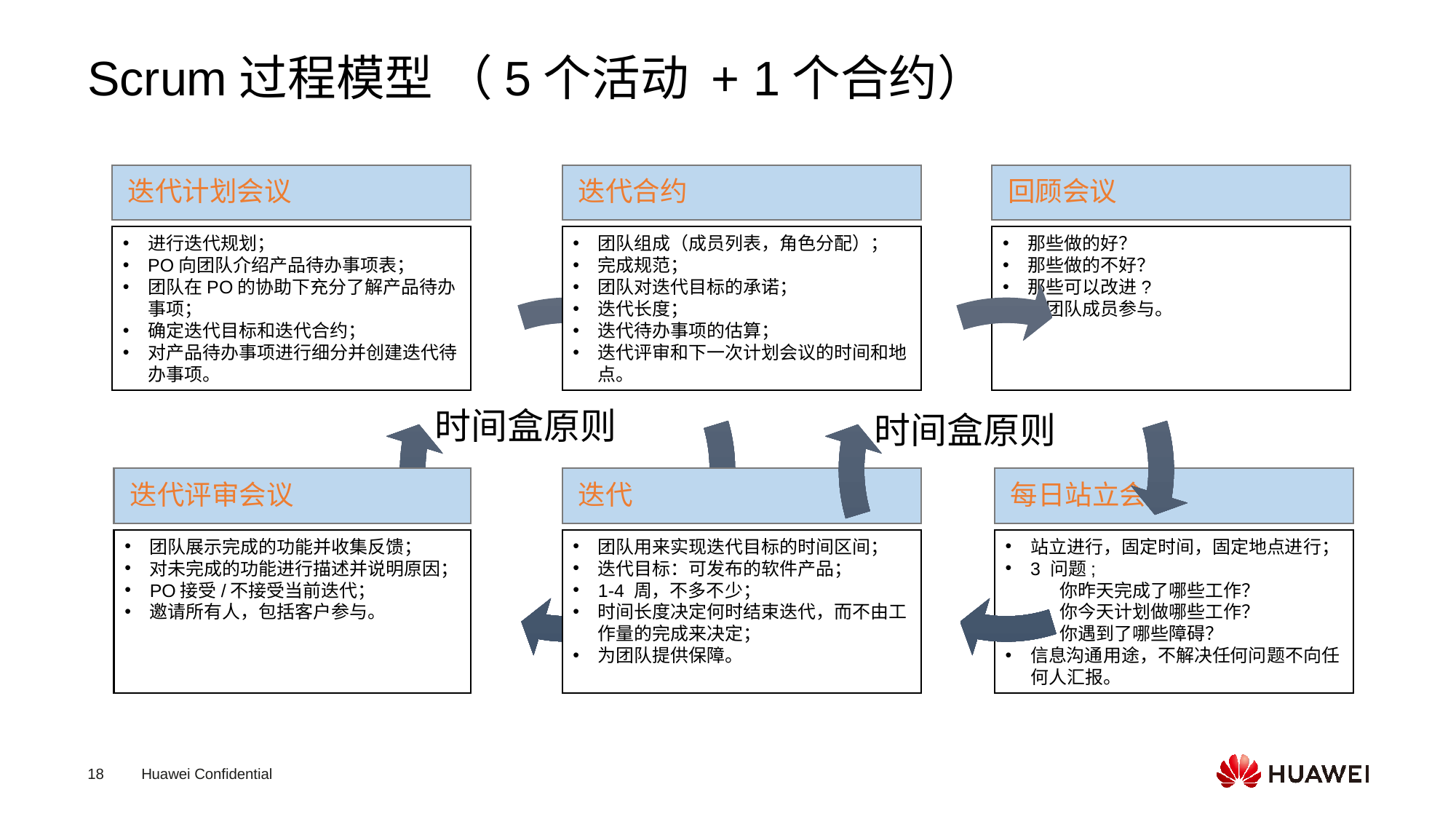

# Scrum过程模型 （5个活动 + 1个合约）
迭代计划会议
迭代合约
回顾会议
进行迭代规划；
PO向团队介绍产品待办事项表；
团队在PO的协助下充分了解产品待办事项；
确定迭代目标和迭代合约；
对产品待办事项进行细分并创建迭代待办事项。
团队组成（成员列表，角色分配）；
完成规范；
团队对迭代目标的承诺；
迭代长度；
迭代待办事项的估算；
迭代评审和下一次计划会议的时间和地点。
那些做的好？
那些做的不好？
那些可以改进?
仅团队成员参与。

时间盒原则
时间盒原则
迭代评审会议
迭代
每日站立会议
团队展示完成的功能并收集反馈；
对未完成的功能进行描述并说明原因；
PO接受/不接受当前迭代；
邀请所有人，包括客户参与。

团队用来实现迭代目标的时间区间；
迭代目标：可发布的软件产品；
1-4 周，不多不少；
时间长度决定何时结束迭代，而不由工作量的完成来决定；
为团队提供保障。

站立进行，固定时间，固定地点进行；
3 问题;
你昨天完成了哪些工作？
你今天计划做哪些工作？
你遇到了哪些障碍？
信息沟通用途，不解决任何问题不向任何人汇报。